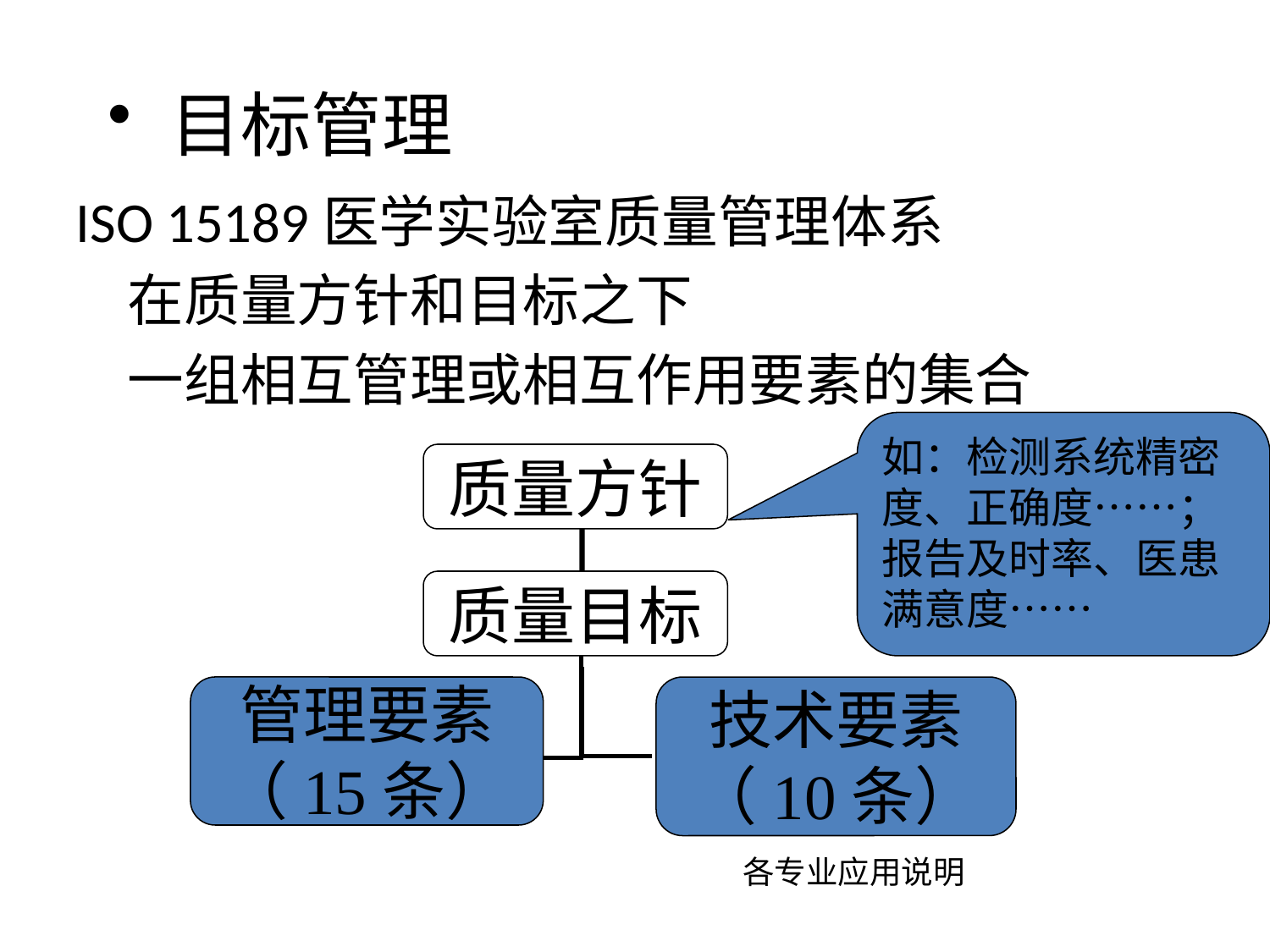

目标管理
ISO 15189医学实验室质量管理体系
   在质量方针和目标之下
   一组相互管理或相互作用要素的集合
如：检测系统精密度、正确度……；报告及时率、医患满意度……
质量方针

质量目标
管理要素
（15条）
技术要素
（10条）
各专业应用说明